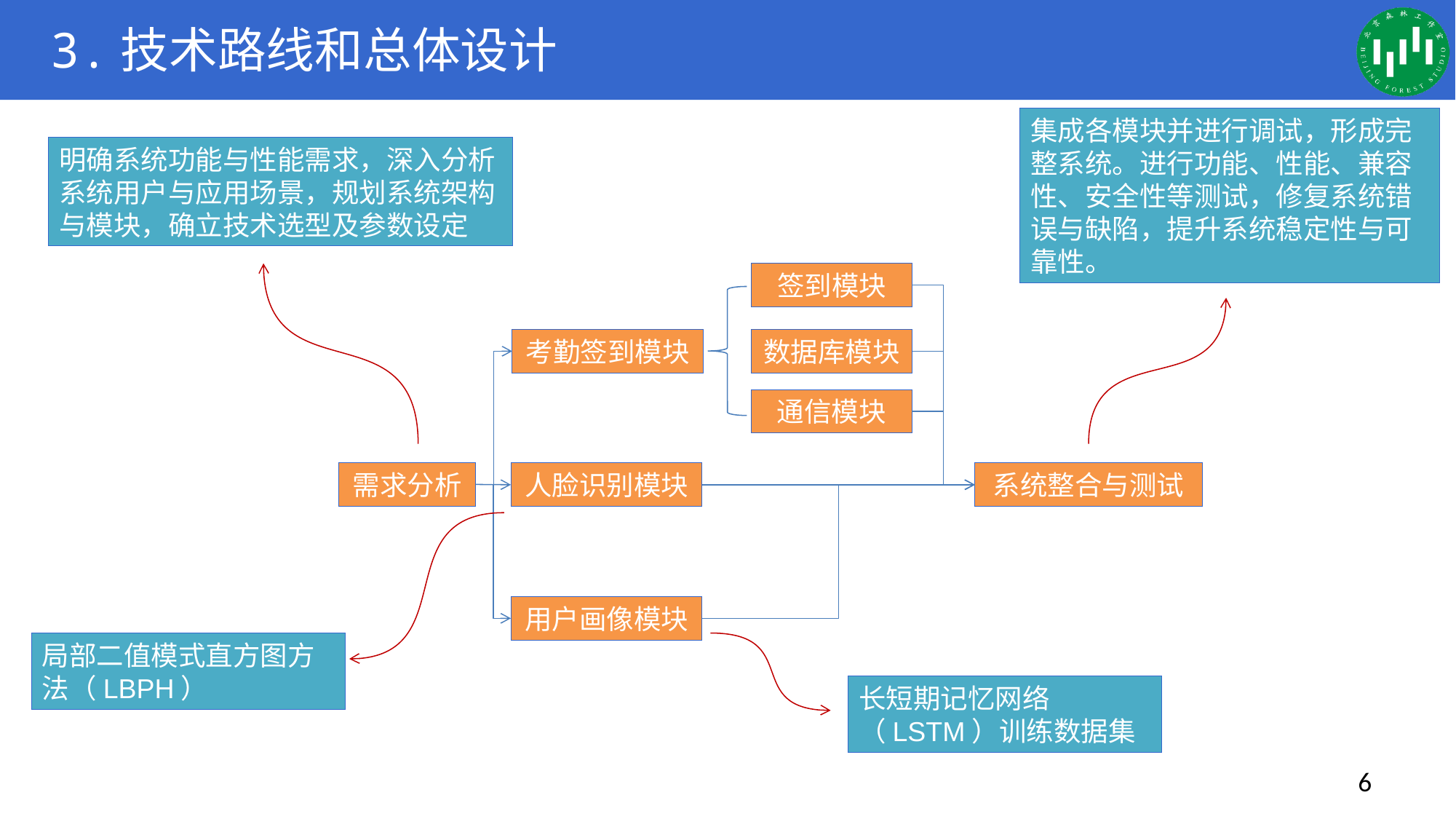

# 3.技术路线和总体设计
集成各模块并进行调试，形成完整系统。进行功能、性能、兼容性、安全性等测试，修复系统错误与缺陷，提升系统稳定性与可靠性。
明确系统功能与性能需求，深入分析系统用户与应用场景，规划系统架构与模块，确立技术选型及参数设定
签到模块

考勤签到模块
数据库模块
通信模块
需求分析
人脸识别模块
系统整合与测试
用户画像模块
局部二值模式直方图方法（LBPH）
长短期记忆网络（LSTM）训练数据集
6